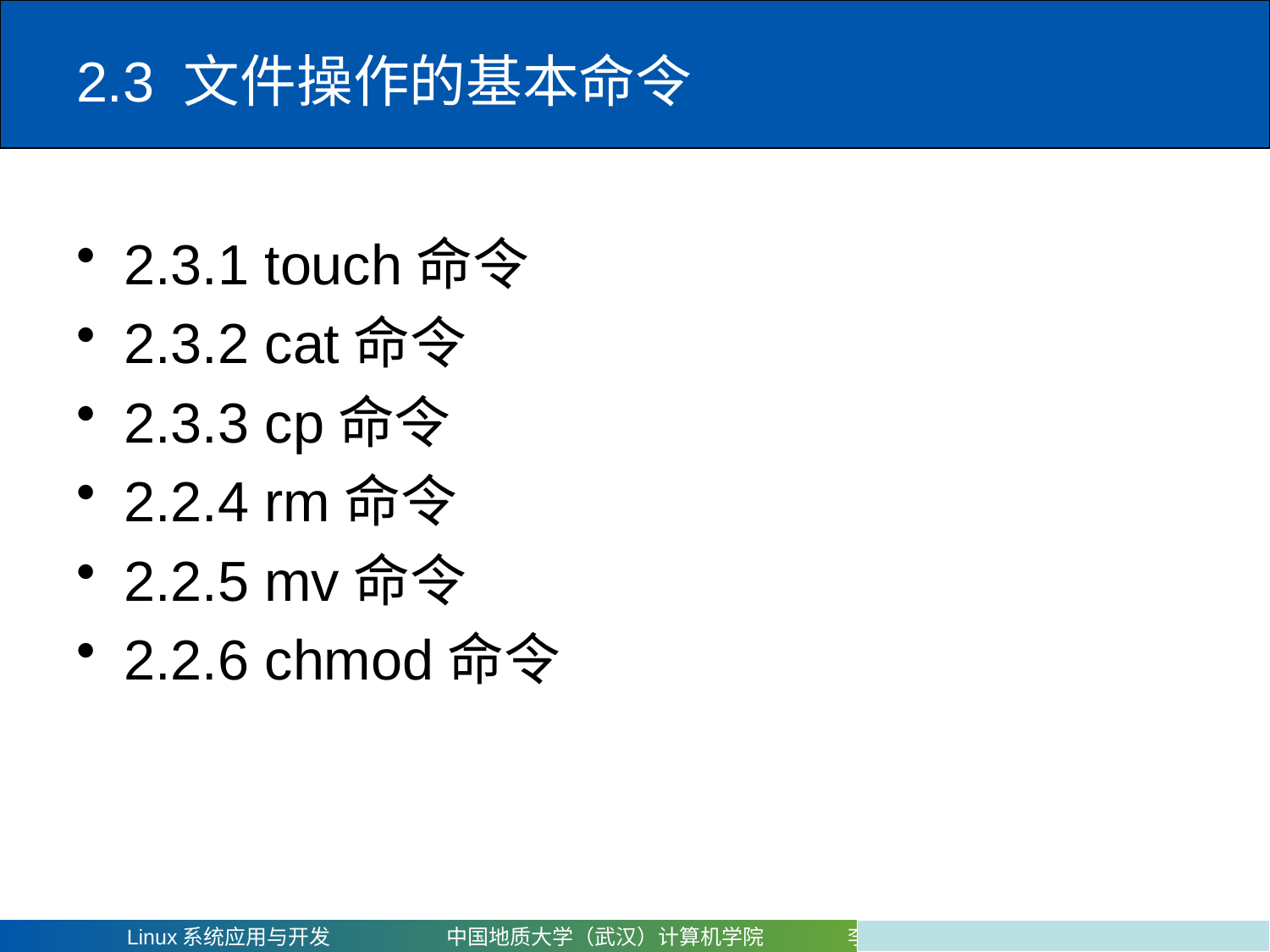

# 2.3 文件操作的基本命令
2.3.1 touch命令
2.3.2 cat命令
2.3.3 cp命令
2.2.4 rm命令
2.2.5 mv命令
2.2.6 chmod命令